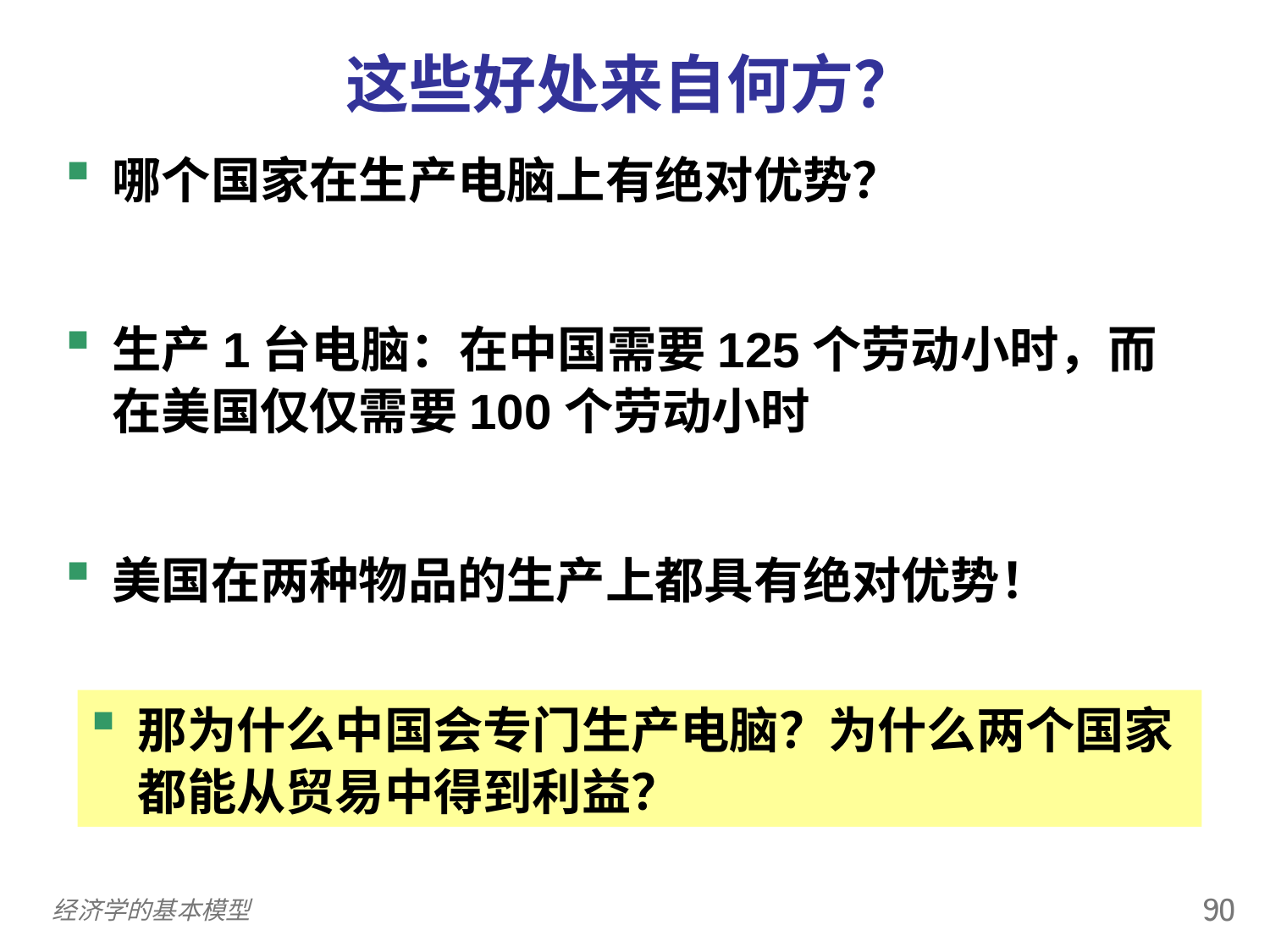

这些好处来自何方？
0
哪个国家在生产电脑上有绝对优势？

生产1台电脑：在中国需要125个劳动小时，而在美国仅仅需要100个劳动小时

美国在两种物品的生产上都具有绝对优势！
那为什么中国会专门生产电脑？为什么两个国家都能从贸易中得到利益？
90
经济学的基本模型